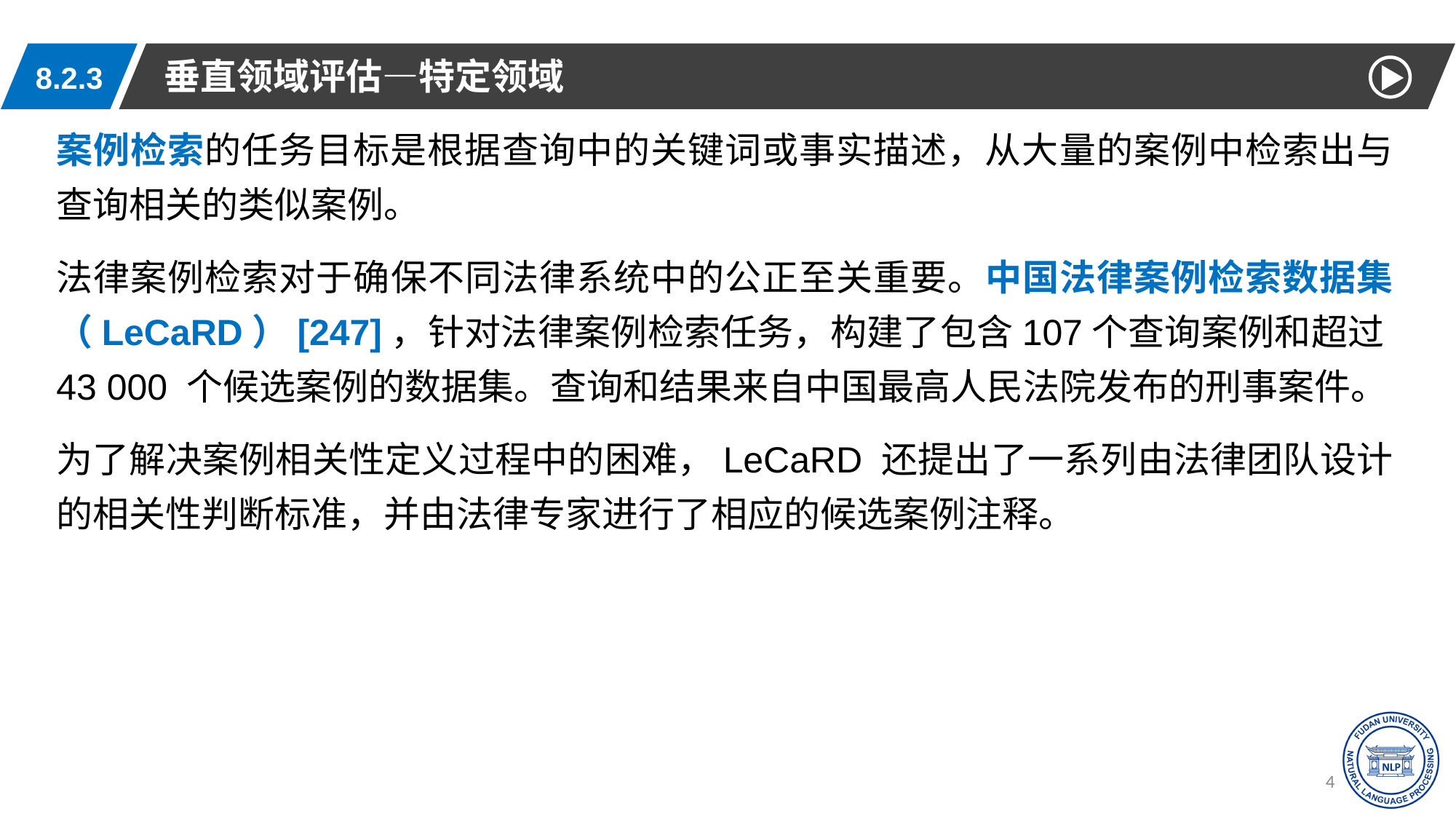

垂直领域评估—特定领域
8.2.3

案例检索的任务目标是根据查询中的关键词或事实描述，从大量的案例中检索出与查询相关的类似案例。
法律案例检索对于确保不同法律系统中的公正至关重要。中国法律案例检索数据集（LeCaRD）[247]，针对法律案例检索任务，构建了包含107个查询案例和超过43 000 个候选案例的数据集。查询和结果来自中国最高人民法院发布的刑事案件。
为了解决案例相关性定义过程中的困难，LeCaRD 还提出了一系列由法律团队设计的相关性判断标准，并由法律专家进行了相应的候选案例注释。
49